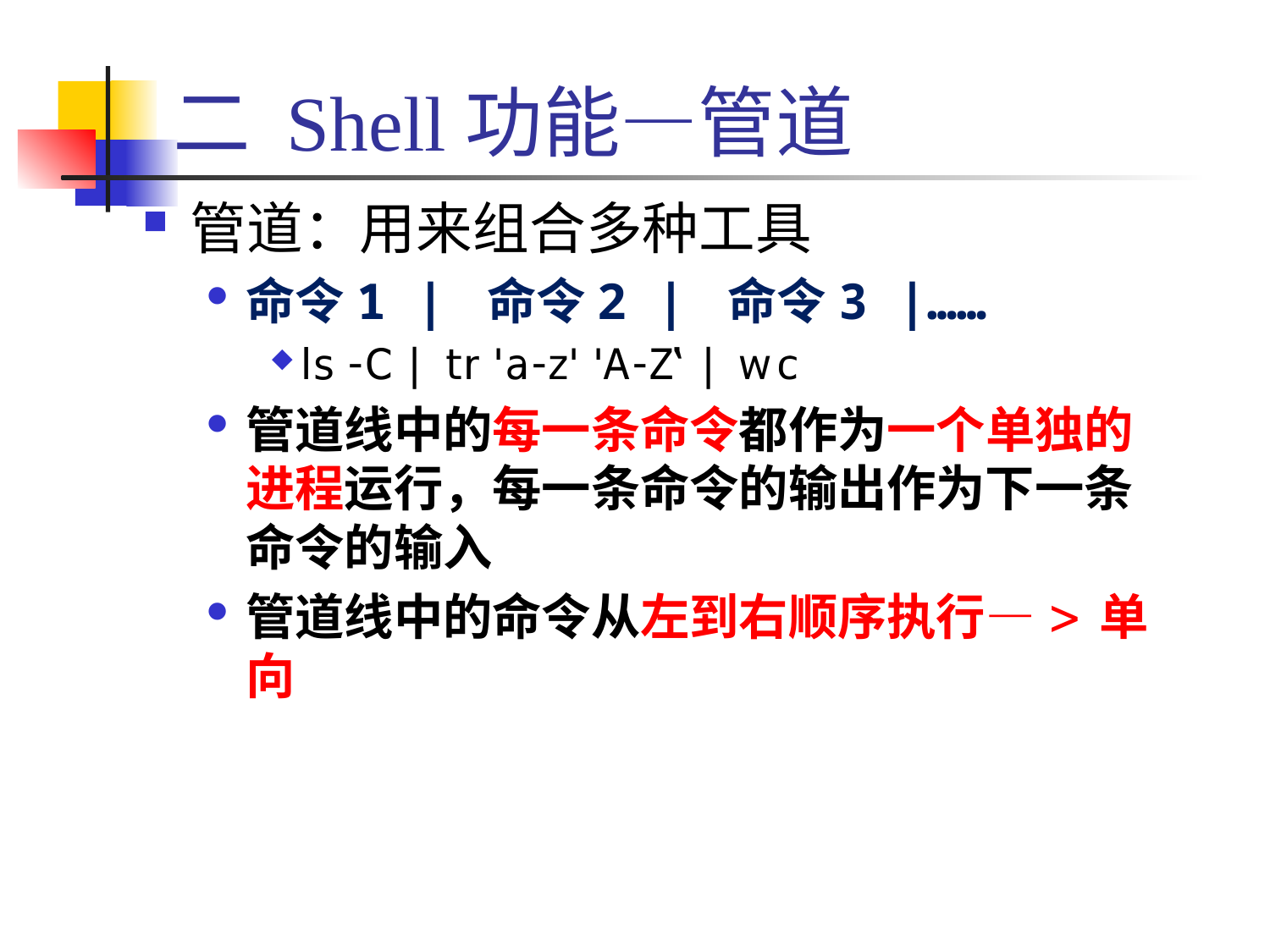

# 二 Shell功能—管道
管道：用来组合多种工具
命令1 | 命令2 | 命令3 |……
ls -C | tr 'a-z' 'A-Z‘ | wc
管道线中的每一条命令都作为一个单独的进程运行，每一条命令的输出作为下一条命令的输入
管道线中的命令从左到右顺序执行—>单向